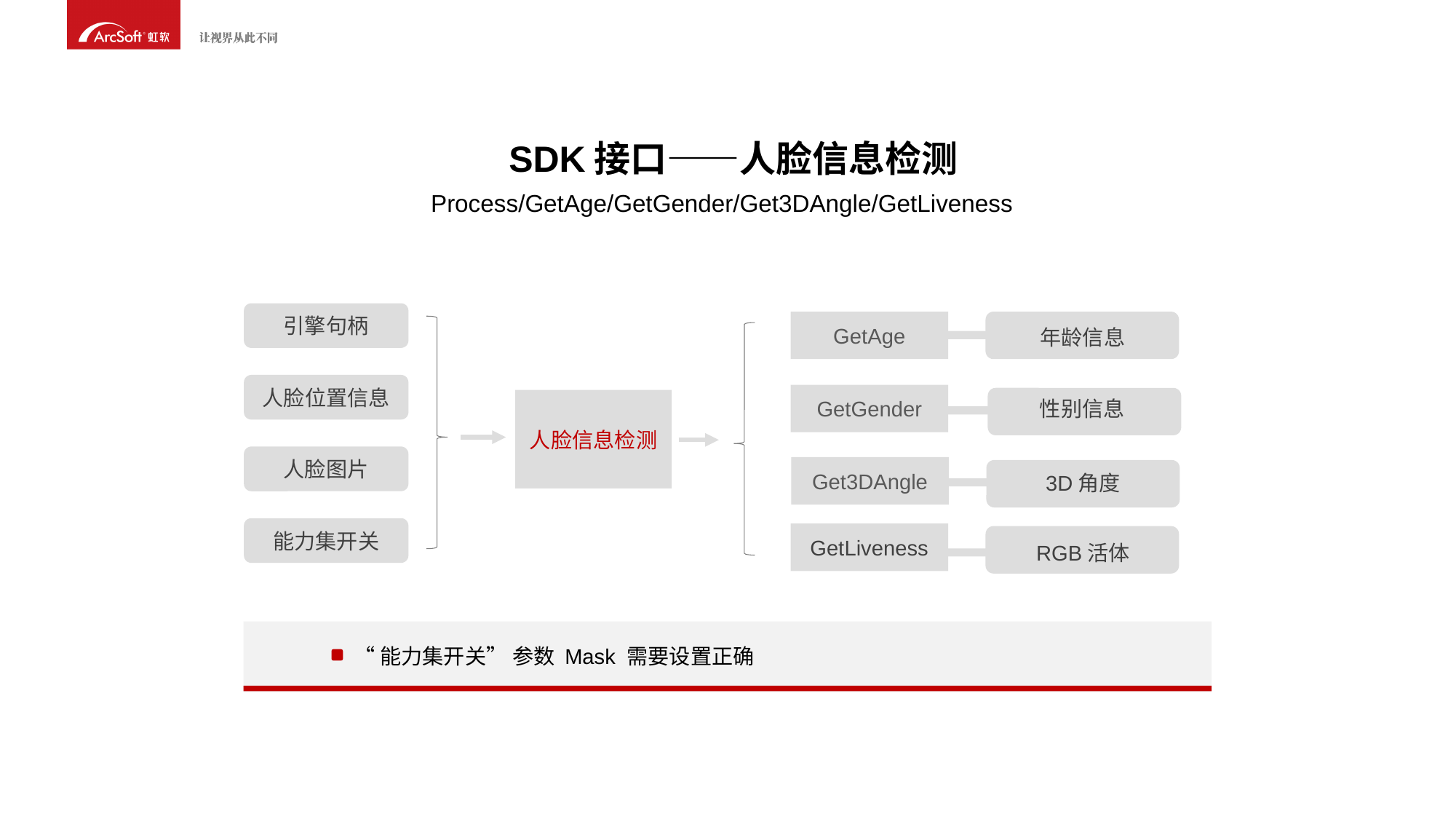

SDK接口——人脸信息检测
Process/GetAge/GetGender/Get3DAngle/GetLiveness
引擎句柄
GetAge

年龄信息

人脸位置信息
GetGender
性别信息

人脸信息检测

人脸图片
Get3DAngle

3D角度

能力集开关
GetLiveness

RGB活体

“能力集开关” 参数 Mask 需要设置正确